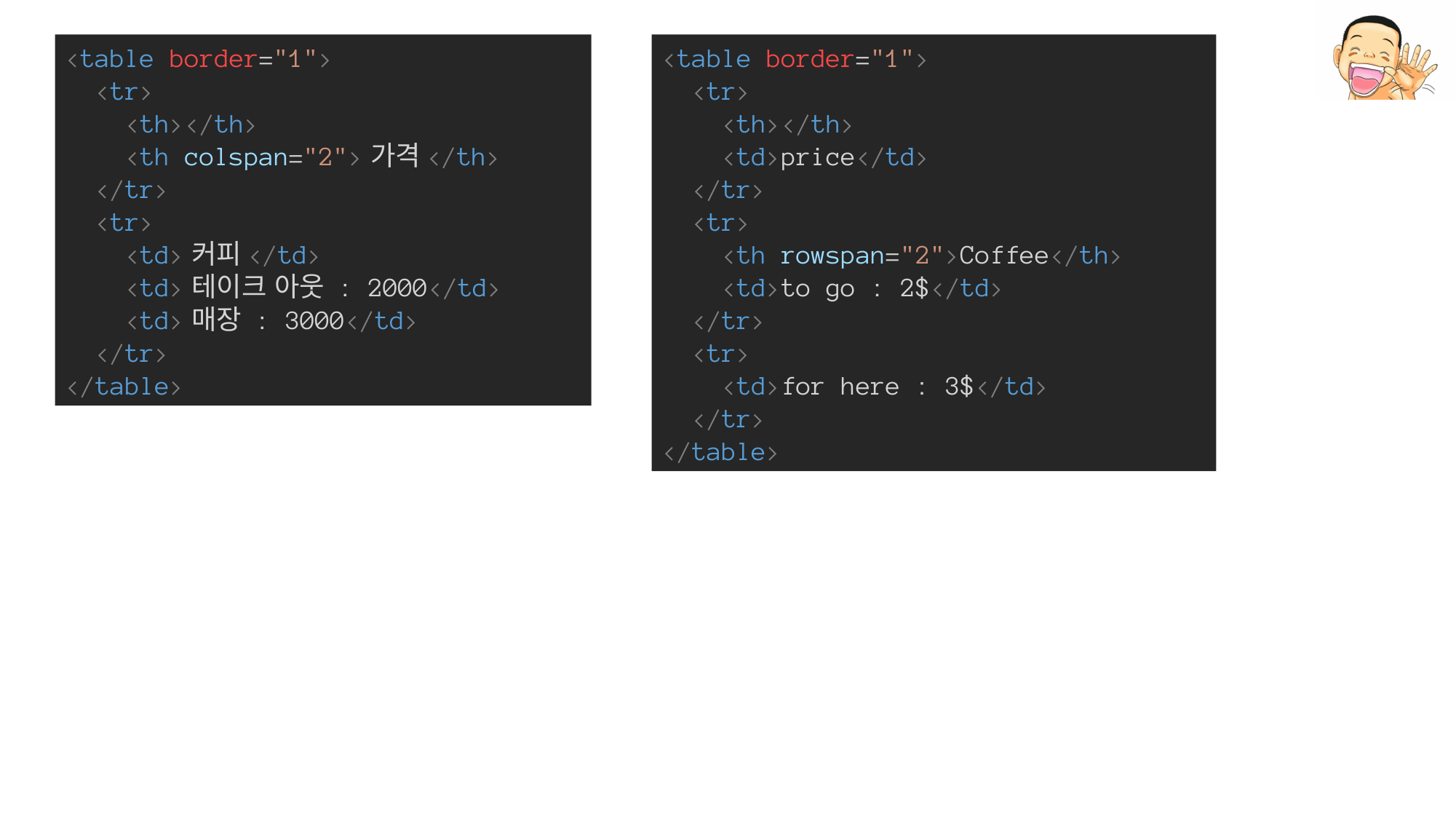

<table border="1">
  <tr>
    <th></th>
    <th colspan="2">가격</th>
  </tr>
  <tr>
    <td>커피</td>
    <td>테이크 아웃 : 2000</td>
    <td>매장 : 3000</td>
  </tr>
</table>
<table border="1">
  <tr>
    <th></th>
    <td>price</td>
  </tr>
  <tr>
    <th rowspan="2">Coffee</th>
    <td>to go : 2$</td>
  </tr>
  <tr>
    <td>for here : 3$</td>
  </tr>
</table>